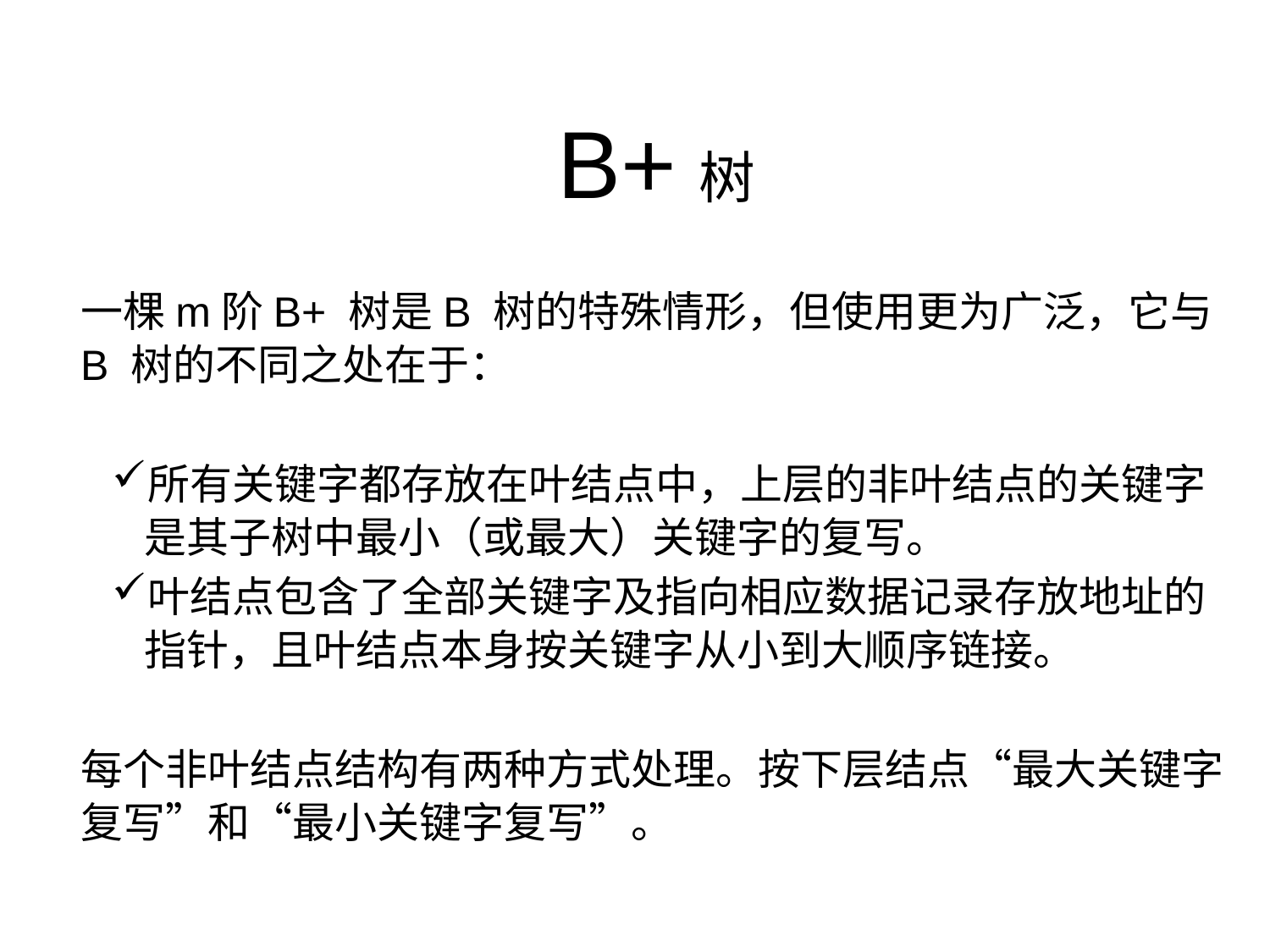

B+树
一棵m阶B+ 树是B 树的特殊情形，但使用更为广泛，它与B 树的不同之处在于：

所有关键字都存放在叶结点中，上层的非叶结点的关键字是其子树中最小（或最大）关键字的复写。
叶结点包含了全部关键字及指向相应数据记录存放地址的指针，且叶结点本身按关键字从小到大顺序链接。

每个非叶结点结构有两种方式处理。按下层结点“最大关键字复写”和“最小关键字复写”。